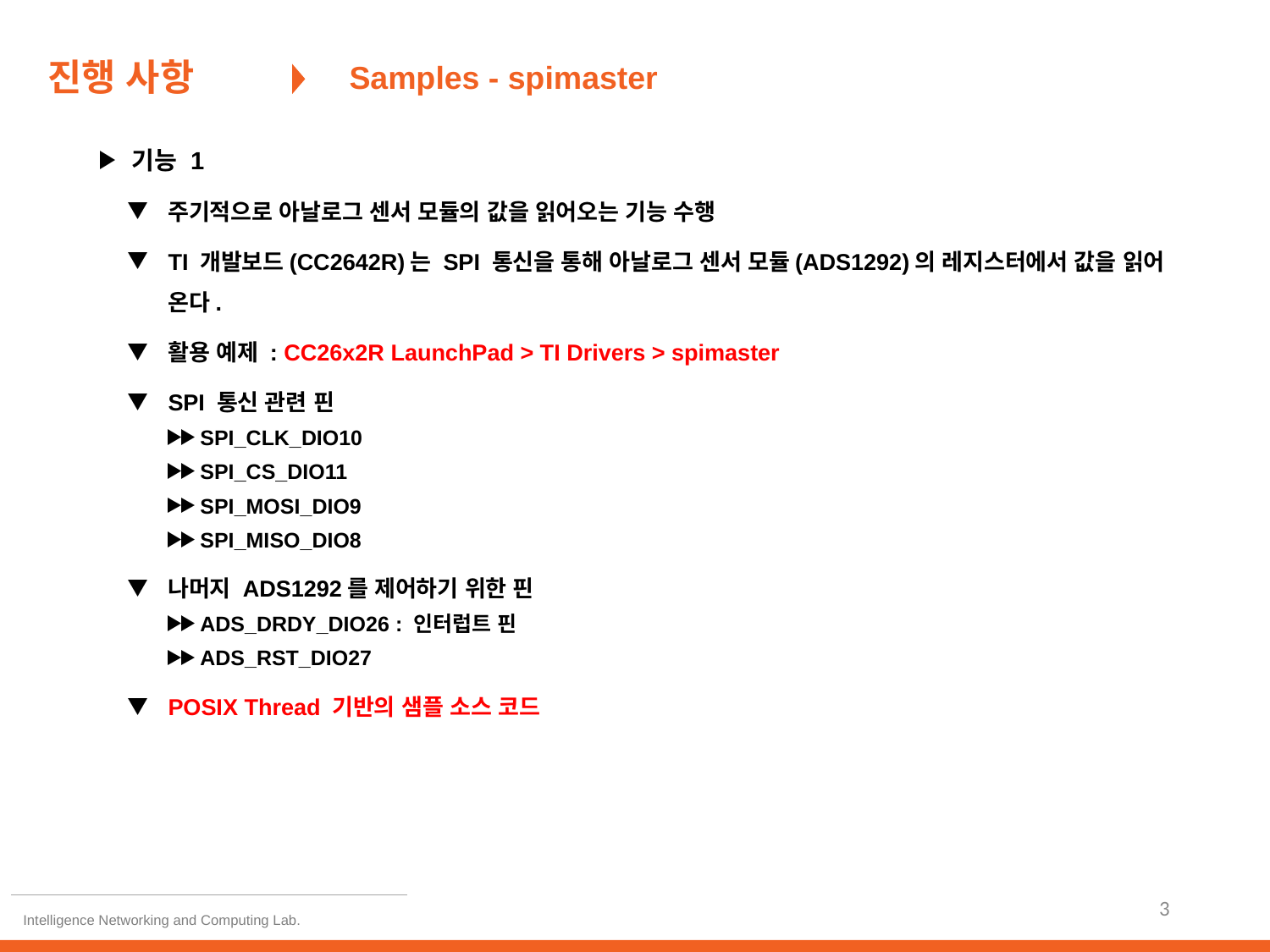

# 진행 사항
Samples - spimaster
기능 1
주기적으로 아날로그 센서 모듈의 값을 읽어오는 기능 수행
TI 개발보드(CC2642R)는 SPI 통신을 통해 아날로그 센서 모듈(ADS1292)의 레지스터에서 값을 읽어 온다.
활용 예제 : CC26x2R LaunchPad > TI Drivers > spimaster
SPI 통신 관련 핀
SPI_CLK_DIO10
SPI_CS_DIO11
SPI_MOSI_DIO9
SPI_MISO_DIO8
나머지 ADS1292를 제어하기 위한 핀
ADS_DRDY_DIO26 : 인터럽트 핀
ADS_RST_DIO27
POSIX Thread 기반의 샘플 소스 코드

3